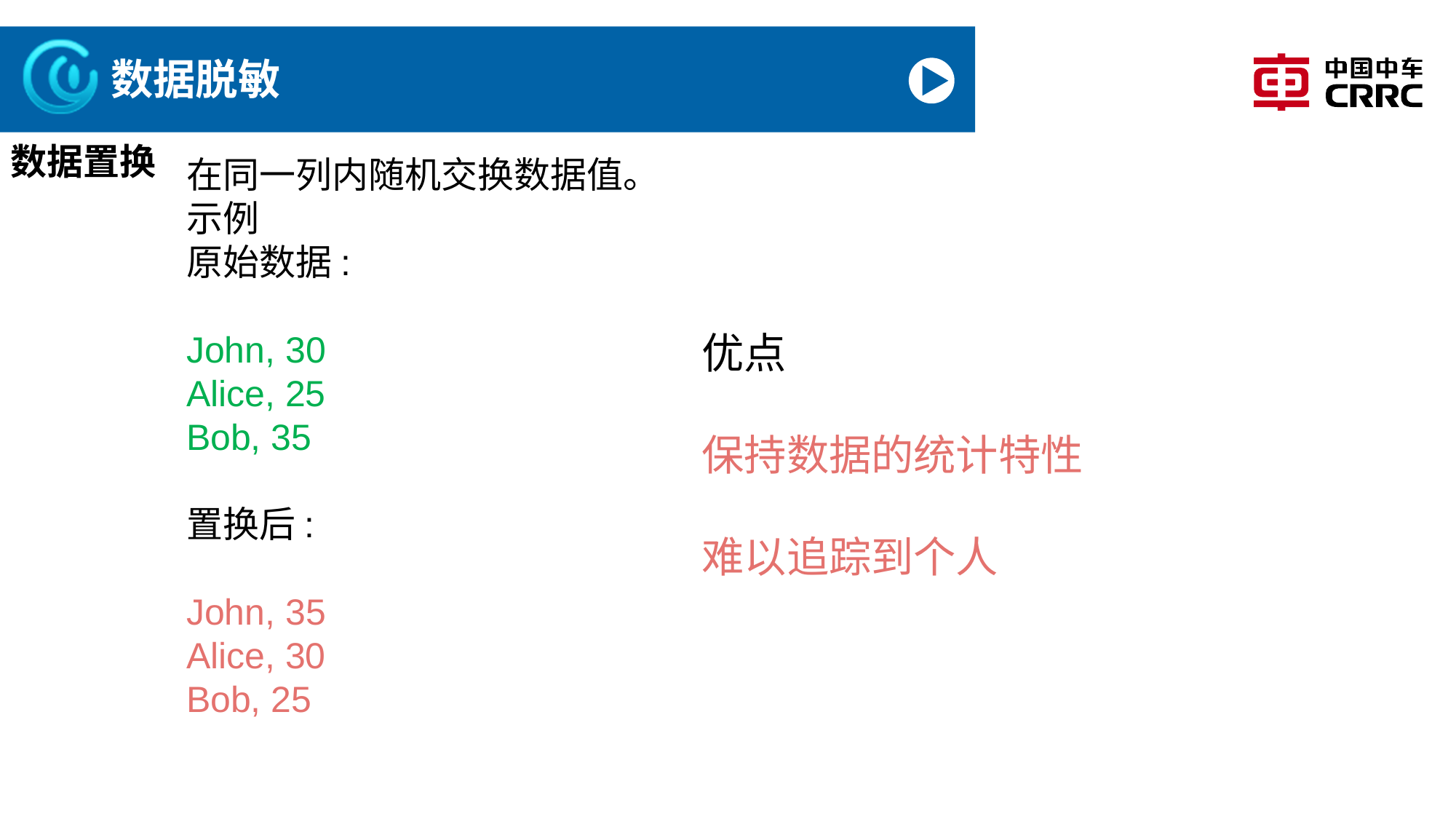

# 数据脱敏
数据置换
在同一列内随机交换数据值。
示例
原始数据:

John, 30
Alice, 25
Bob, 35

置换后:

John, 35
Alice, 30
Bob, 25

优点

保持数据的统计特性

难以追踪到个人
70